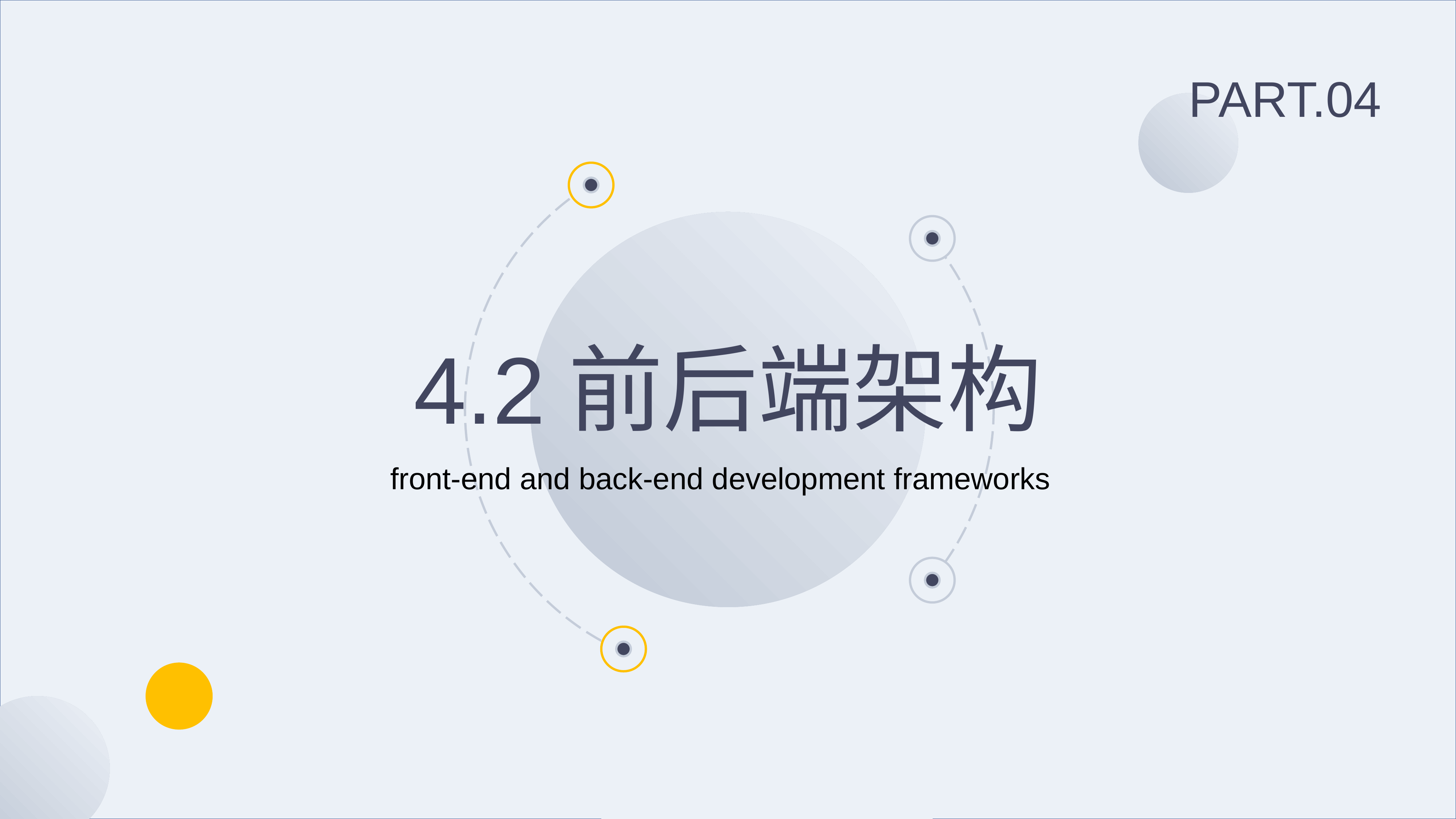

PART.04

4.2前后端架构
front-end and back-end development frameworks